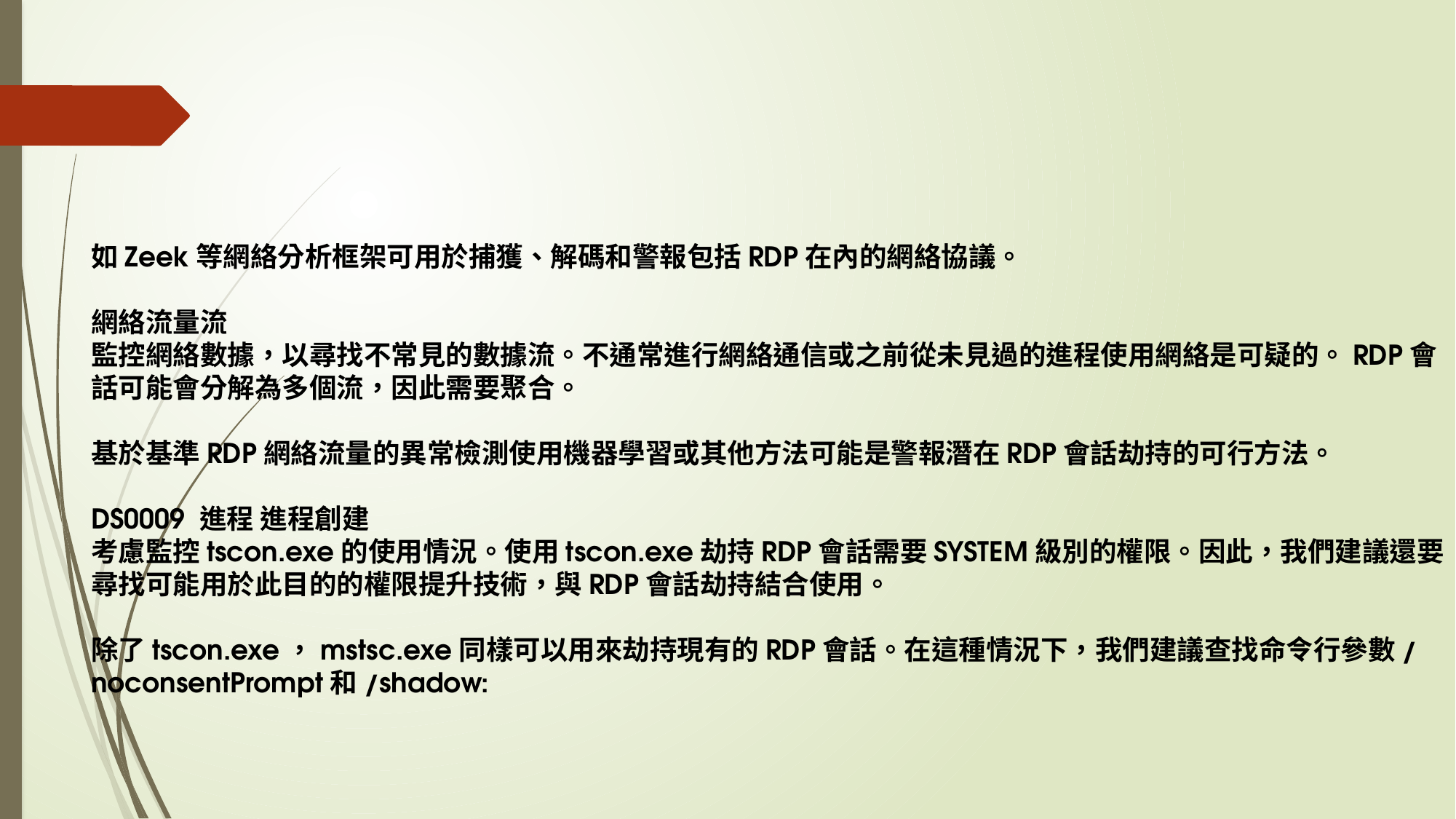

如Zeek等網絡分析框架可用於捕獲、解碼和警報包括RDP在內的網絡協議。

網絡流量流
監控網絡數據，以尋找不常見的數據流。不通常進行網絡通信或之前從未見過的進程使用網絡是可疑的。RDP會話可能會分解為多個流，因此需要聚合。

基於基準RDP網絡流量的異常檢測使用機器學習或其他方法可能是警報潛在RDP會話劫持的可行方法。

DS0009 進程 進程創建
考慮監控tscon.exe的使用情況。使用tscon.exe劫持RDP會話需要SYSTEM級別的權限。因此，我們建議還要尋找可能用於此目的的權限提升技術，與RDP會話劫持結合使用。

除了tscon.exe，mstsc.exe同樣可以用來劫持現有的RDP會話。在這種情況下，我們建議查找命令行參數/noconsentPrompt和/shadow: